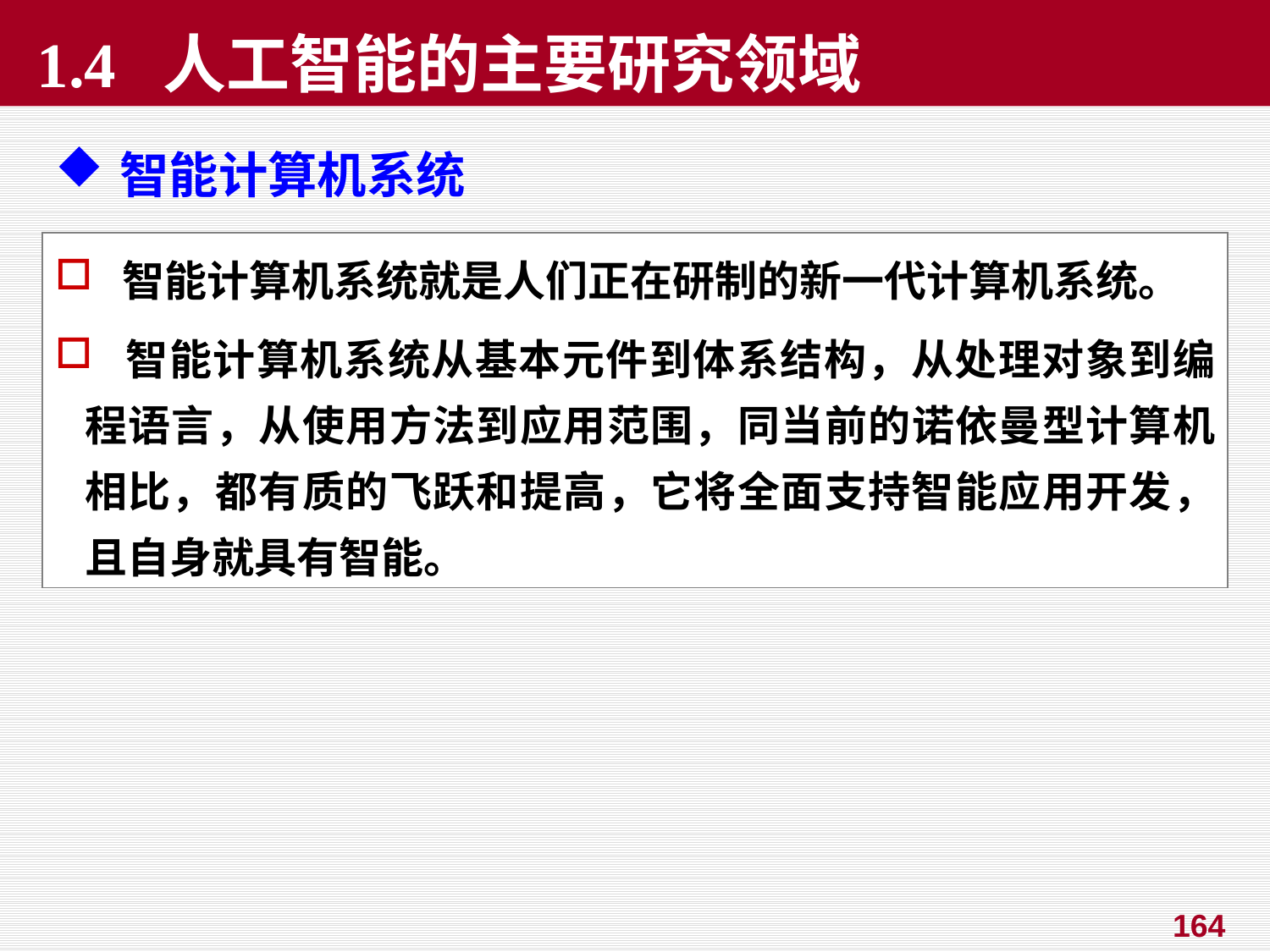

1.4  人工智能的主要研究领域
智能计算机系统
  智能计算机系统就是人们正在研制的新一代计算机系统。
  智能计算机系统从基本元件到体系结构，从处理对象到编程语言，从使用方法到应用范围，同当前的诺依曼型计算机相比，都有质的飞跃和提高，它将全面支持智能应用开发，且自身就具有智能。
164